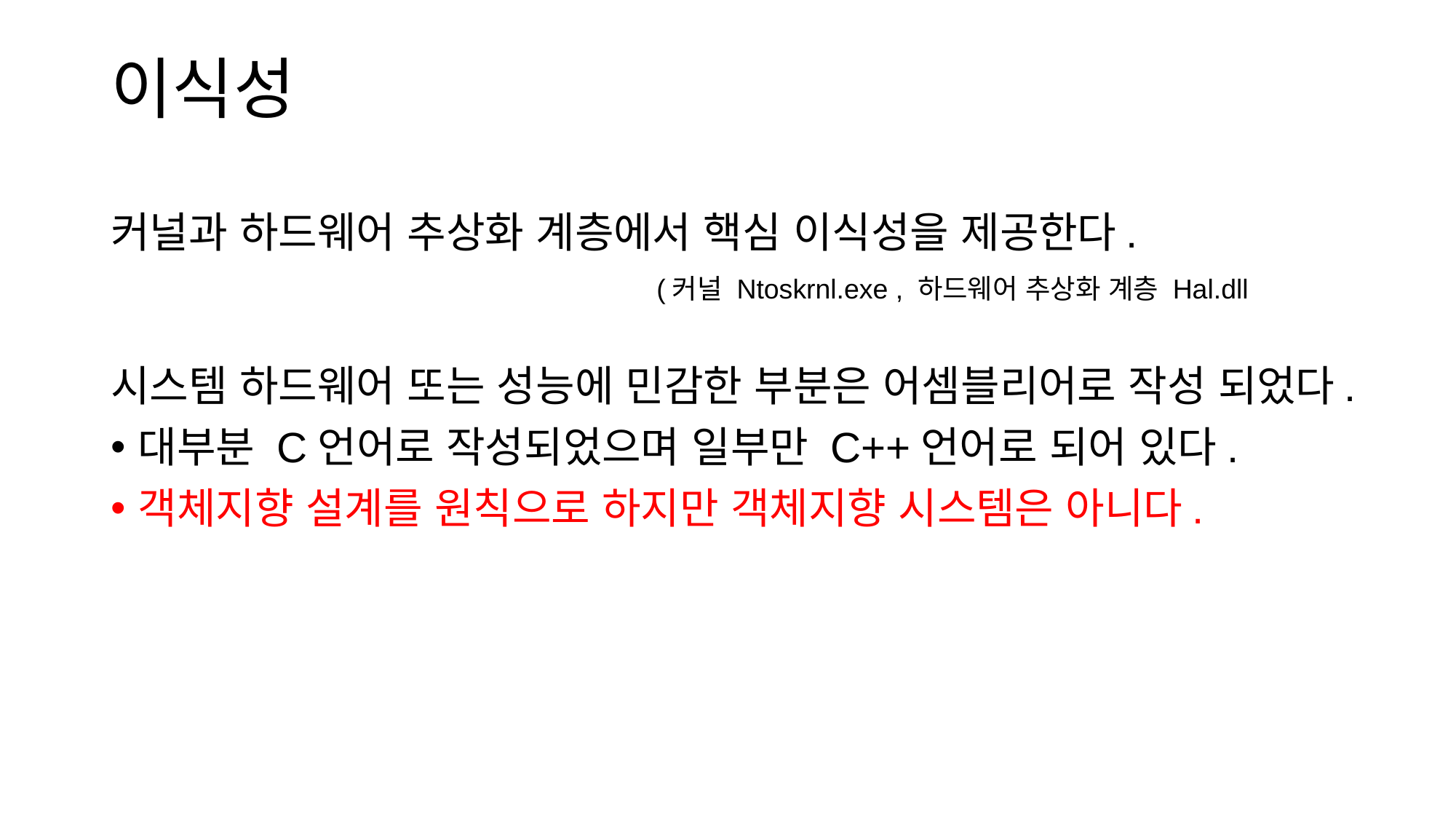

# 이식성

커널과 하드웨어 추상화 계층에서 핵심 이식성을 제공한다.
					(커널 Ntoskrnl.exe , 하드웨어 추상화 계층 Hal.dll

시스템 하드웨어 또는 성능에 민감한 부분은 어셈블리어로 작성 되었다.
대부분 C언어로 작성되었으며 일부만 C++언어로 되어 있다.
객체지향 설계를 원칙으로 하지만 객체지향 시스템은 아니다.